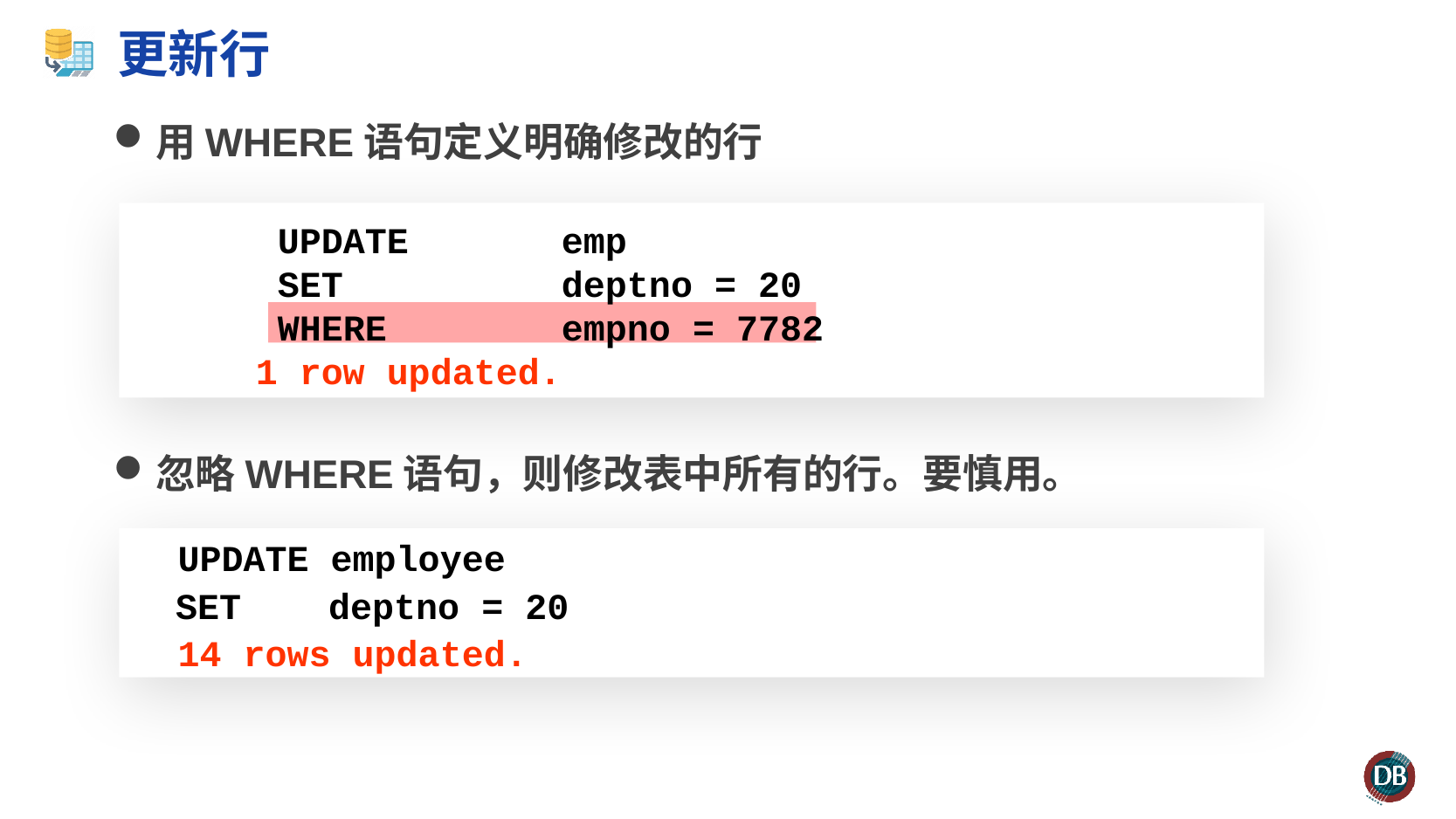

# 更新行
用WHERE语句定义明确修改的行

忽略WHERE语句，则修改表中所有的行。要慎用。

     UPDATE 	emp
     SET    	deptno = 20
     WHERE  	empno = 7782
    1 row updated.

     UPDATE employee
  SET    deptno = 20
     14 rows updated.